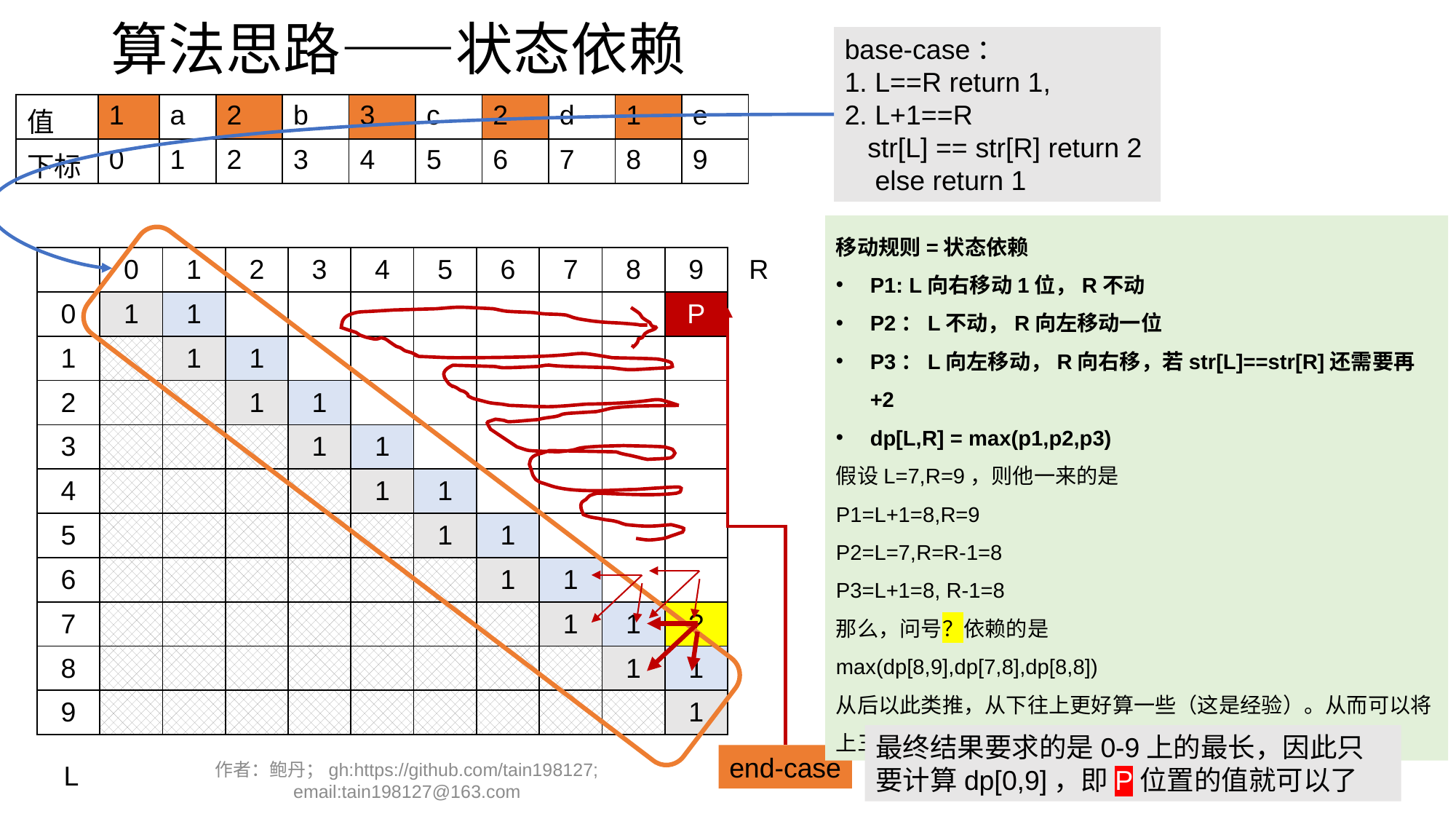

# 算法思路——状态依赖
base-case：
1. L==R return 1,
2. L+1==R
   str[L] == str[R] return 2
    else return 1
| 值 | 1 | a | 2 | b | 3 | c | 2 | d | 1 | e |
| --- | --- | --- | --- | --- | --- | --- | --- | --- | --- | --- |
| 下标 | 0 | 1 | 2 | 3 | 4 | 5 | 6 | 7 | 8 | 9 |
移动规则=状态依赖
P1: L向右移动1位，R不动
P2：L不动，R向左移动一位
P3：L向左移动，R向右移，若str[L]==str[R]还需要再+2
dp[L,R] = max(p1,p2,p3)
假设L=7,R=9，则他一来的是
P1=L+1=8,R=9
P2=L=7,R=R-1=8
P3=L+1=8, R-1=8
那么，问号？依赖的是
max(dp[8,9],dp[7,8],dp[8,8])
从后以此类推，从下往上更好算一些（这是经验）。从而可以将上三角的结果都求出来
R
|  | 0 | 1 | 2 | 3 | 4 | 5 | 6 | 7 | 8 | 9 |
| --- | --- | --- | --- | --- | --- | --- | --- | --- | --- | --- |
| 0 | 1 | 1 |  |  |  |  |  |  |  | P |
| 1 |  | 1 | 1 |  |  |  |  |  |  |  |
| 2 |  |  | 1 | 1 |  |  |  |  |  |  |
| 3 |  |  |  | 1 | 1 |  |  |  |  |  |
| 4 |  |  |  |  | 1 | 1 |  |  |  |  |
| 5 |  |  |  |  |  | 1 | 1 |  |  |  |
| 6 |  |  |  |  |  |  | 1 | 1 |  |  |
| 7 |  |  |  |  |  |  |  | 1 | 1 | ? |
| 8 |  |  |  |  |  |  |  |  | 1 | 1 |
| 9 |  |  |  |  |  |  |  |  |  | 1 |

最终结果要求的是0-9上的最长，因此只要计算dp[0,9]，即P位置的值就可以了
end-case
L
作者：鲍丹；gh:https://github.com/tain198127; email:tain198127@163.com